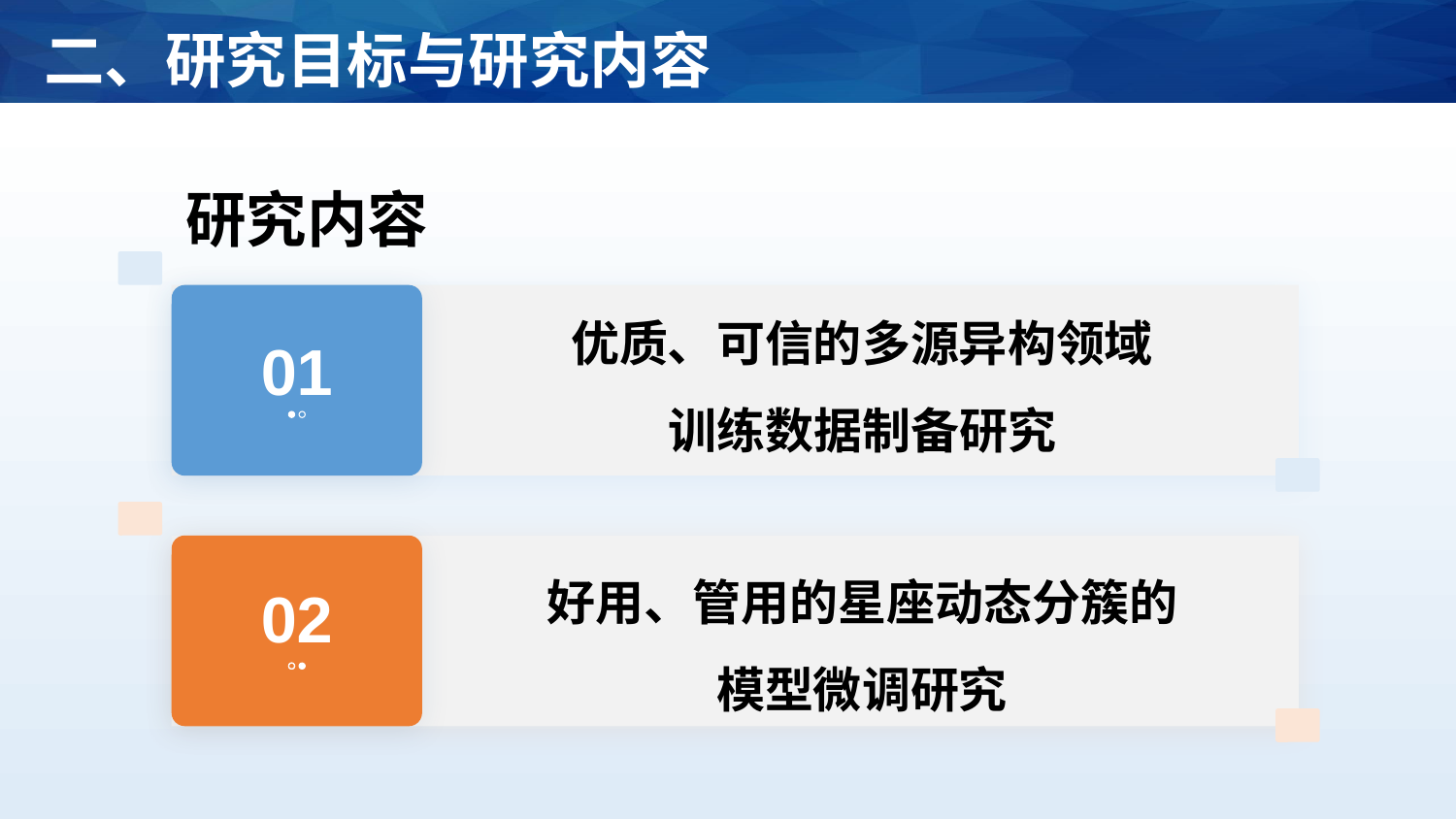

二、研究目标与研究内容

研究内容

优质、可信的多源异构领域
训练数据制备研究
01

好用、管用的星座动态分簇的
模型微调研究
02